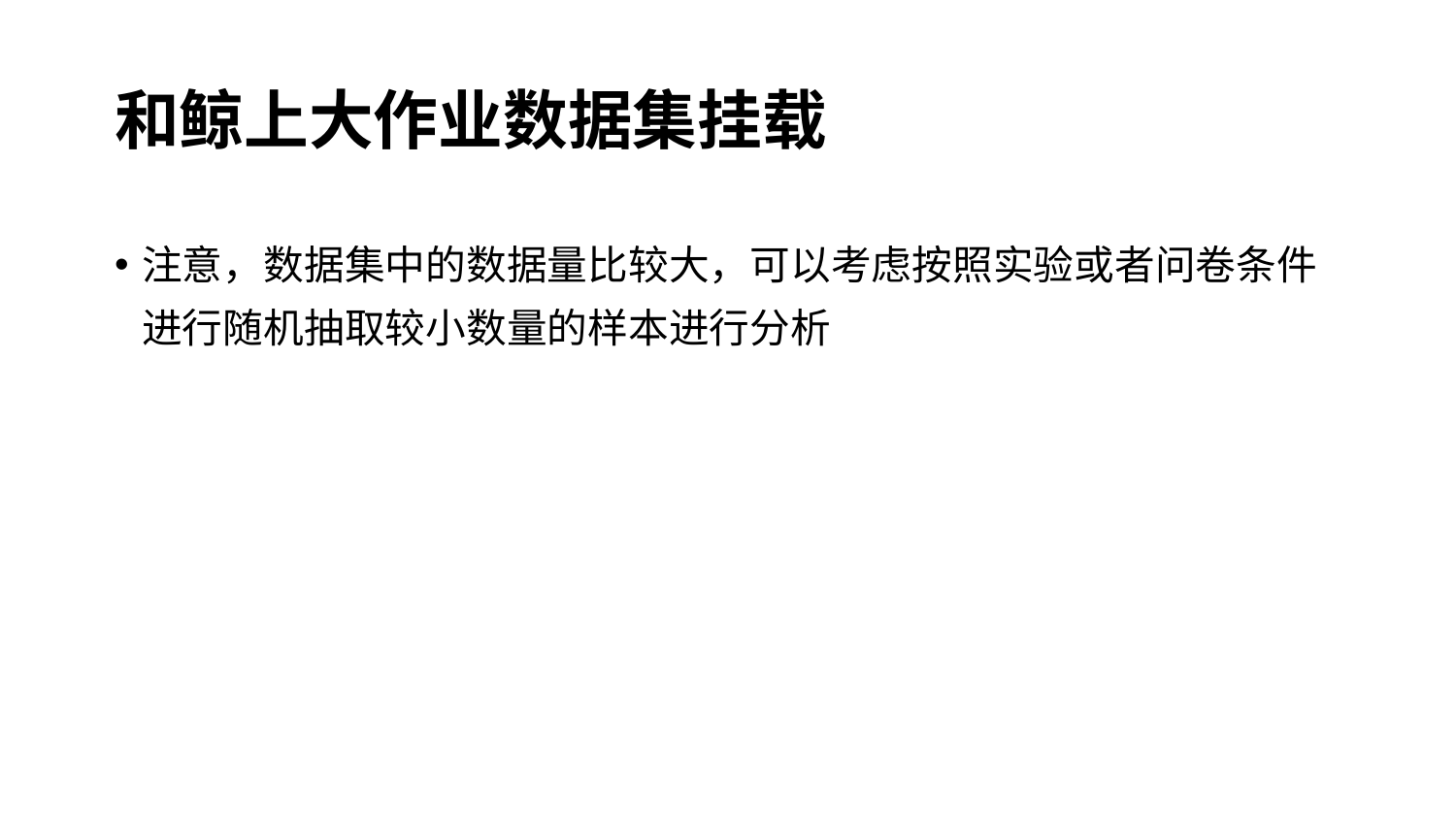

# 和鲸上大作业数据集挂载
注意，数据集中的数据量比较大，可以考虑按照实验或者问卷条件进行随机抽取较小数量的样本进行分析